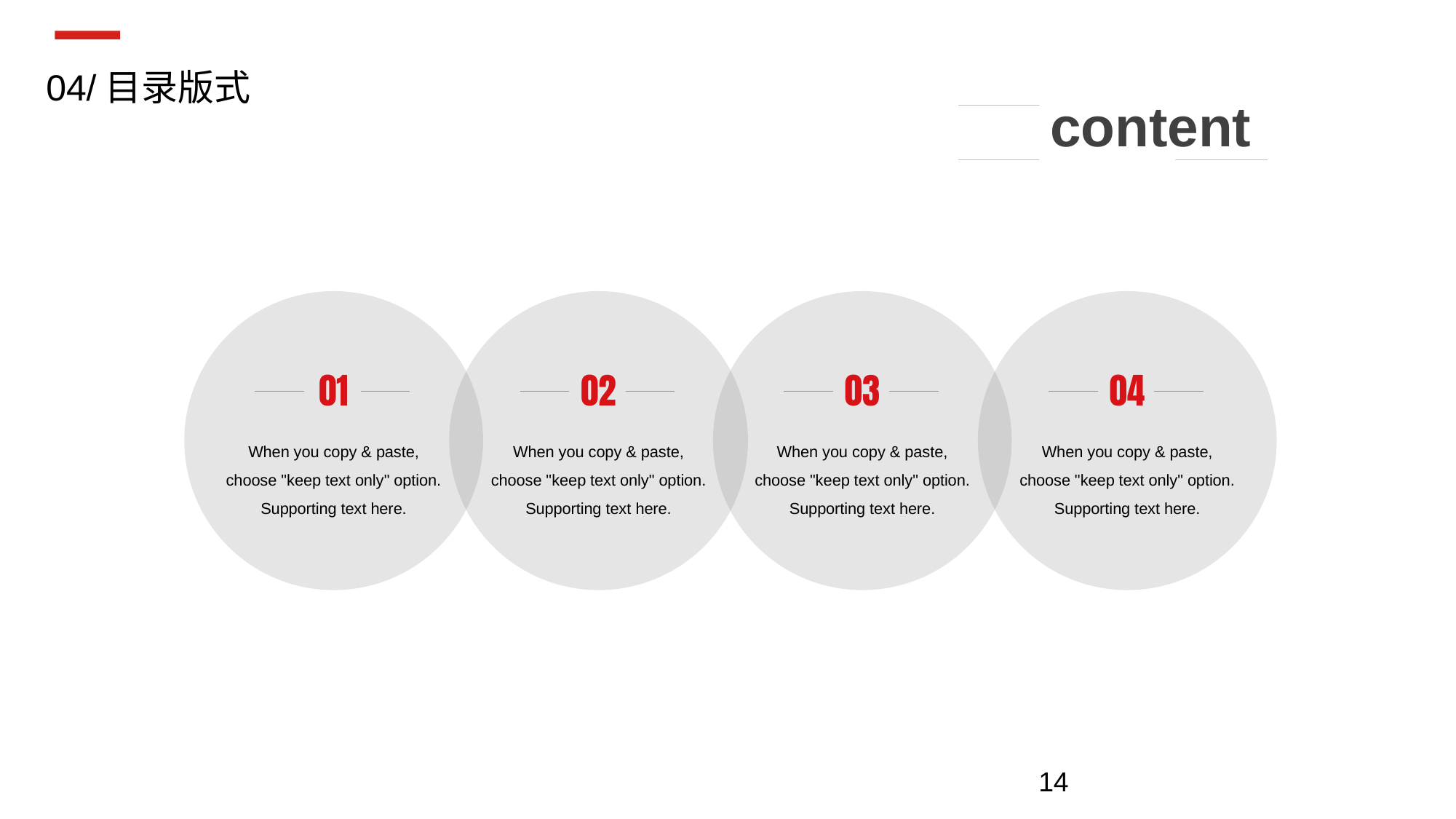

04/目录版式
content

01
When you copy & paste,
choose "keep text only" option.
Supporting text here.

02
When you copy & paste,
choose "keep text only" option.
Supporting text here.

03
When you copy & paste,
choose "keep text only" option.
Supporting text here.

04
When you copy & paste,
choose "keep text only" option.
Supporting text here.
14